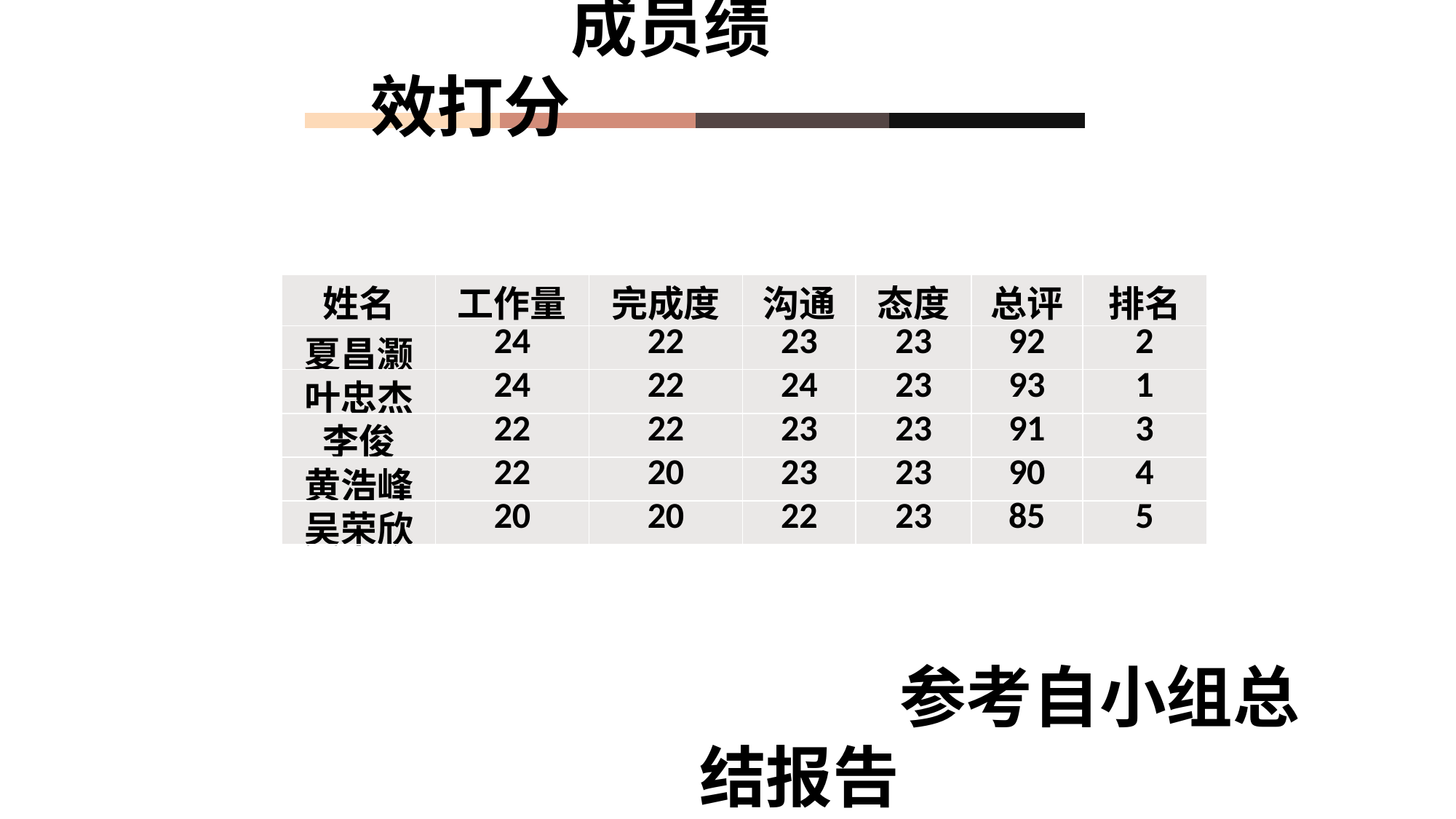

成员绩效打分
| 姓名 | 工作量 | 完成度 | 沟通 | 态度 | 总评 | 排名 |
| --- | --- | --- | --- | --- | --- | --- |
| 夏昌灏 | 24 | 22 | 23 | 23 | 92 | 2 |
| 叶忠杰 | 24 | 22 | 24 | 23 | 93 | 1 |
| 李俊 | 22 | 22 | 23 | 23 | 91 | 3 |
| 黄浩峰 | 22 | 20 | 23 | 23 | 90 | 4 |
| 吴荣欣 | 20 | 20 | 22 | 23 | 85 | 5 |
参考自小组总结报告